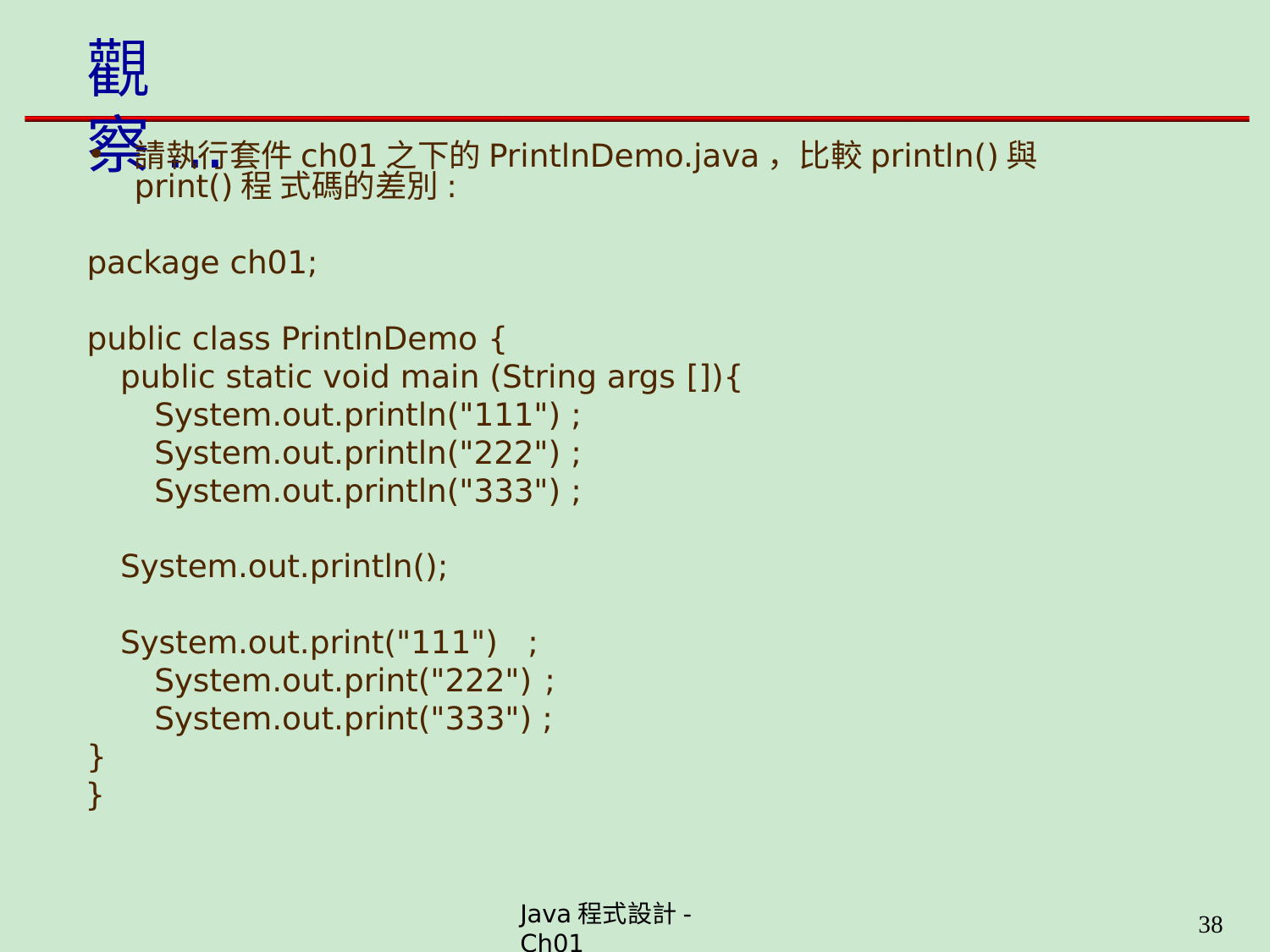

# 觀察...
請執行套件ch01之下的PrintlnDemo.java，比較println()與print()程 式碼的差別:

package ch01;

public class PrintlnDemo {
public static void main (String args []){  System.out.println("111") ;  System.out.println("222") ;  System.out.println("333") ;

System.out.println();

System.out.print("111") ;  System.out.print("222") ;  System.out.print("333") ;
}
}
Java程式設計-Ch01
38